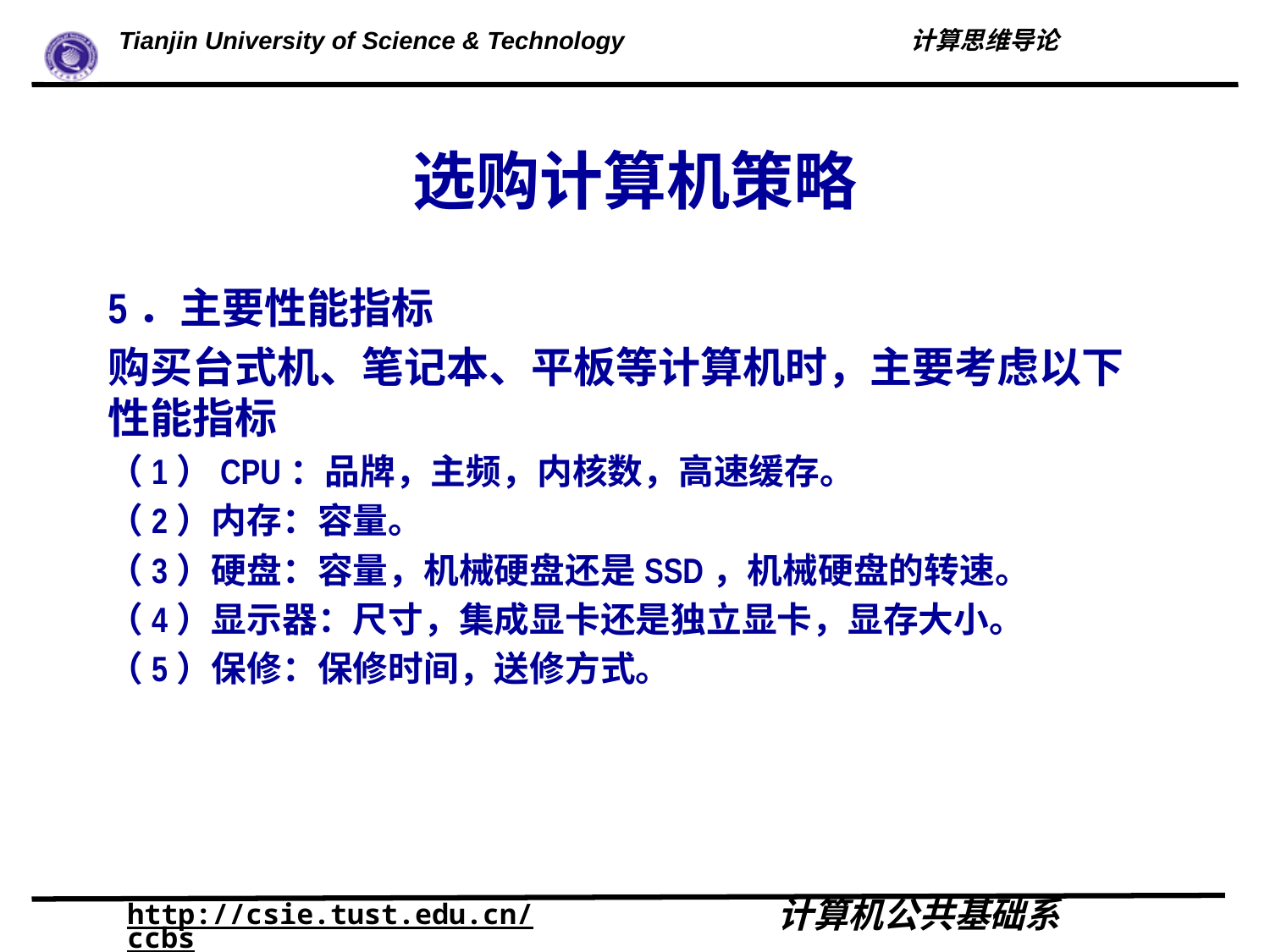

# 选购计算机策略
5．主要性能指标
购买台式机、笔记本、平板等计算机时，主要考虑以下性能指标
（1）CPU：品牌，主频，内核数，高速缓存。
（2）内存：容量。
（3）硬盘：容量，机械硬盘还是SSD，机械硬盘的转速。
（4）显示器：尺寸，集成显卡还是独立显卡，显存大小。
（5）保修：保修时间，送修方式。